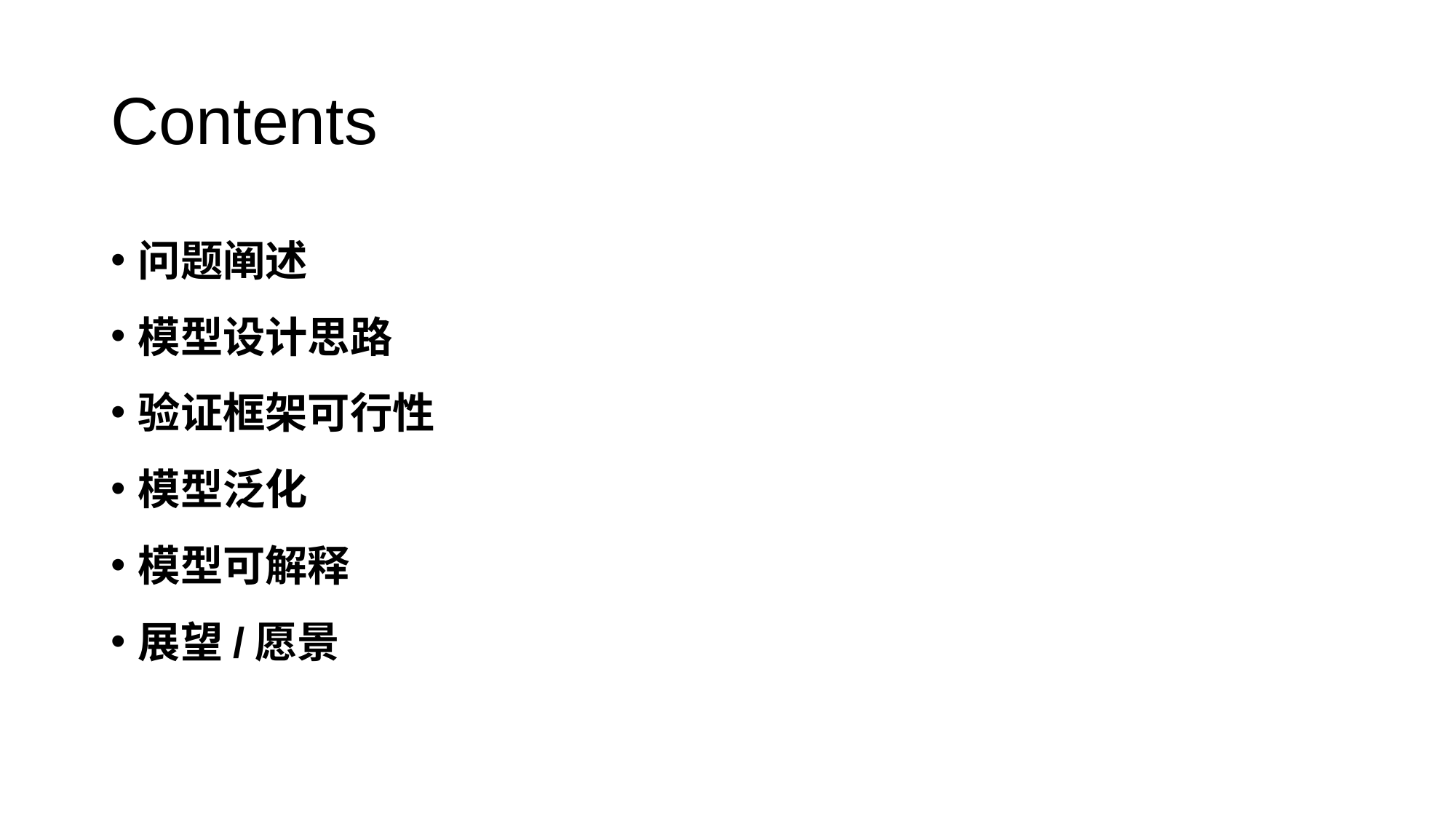

# Contents
问题阐述
模型设计思路
验证框架可行性
模型泛化
模型可解释
展望/愿景